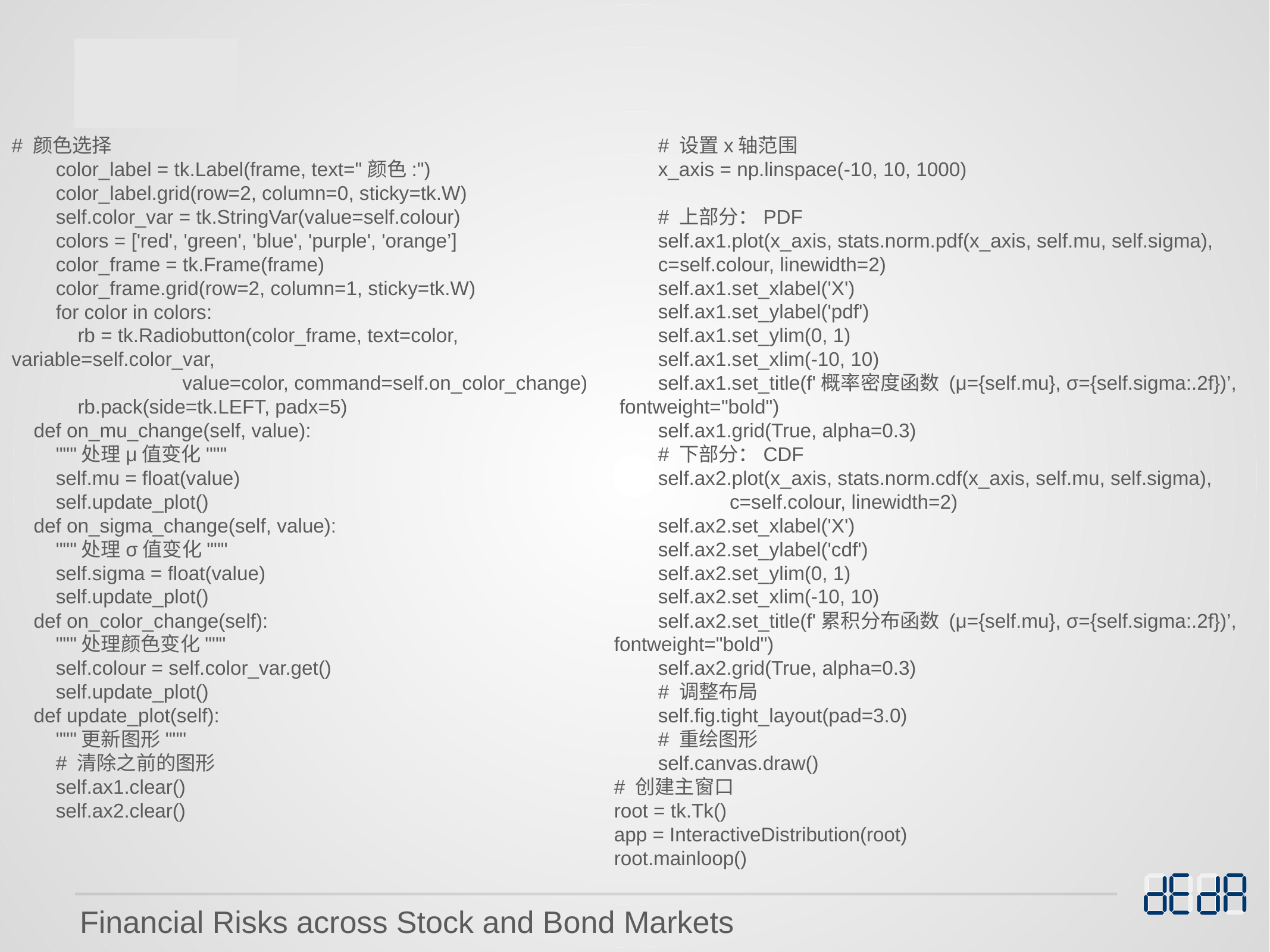

# 颜色选择
        color_label = tk.Label(frame, text="颜色:")
        color_label.grid(row=2, column=0, sticky=tk.W)
        self.color_var = tk.StringVar(value=self.colour)
        colors = ['red', 'green', 'blue', 'purple', 'orange’]
        color_frame = tk.Frame(frame)
        color_frame.grid(row=2, column=1, sticky=tk.W)
        for color in colors:
            rb = tk.Radiobutton(color_frame, text=color, variable=self.color_var,
                               value=color, command=self.on_color_change)
            rb.pack(side=tk.LEFT, padx=5)
    def on_mu_change(self, value):
        """处理μ值变化"""
        self.mu = float(value)
        self.update_plot()
    def on_sigma_change(self, value):
        """处理σ值变化"""
        self.sigma = float(value)
        self.update_plot()
    def on_color_change(self):
        """处理颜色变化"""
        self.colour = self.color_var.get()
        self.update_plot()
    def update_plot(self):
        """更新图形"""
        # 清除之前的图形
        self.ax1.clear()
        self.ax2.clear()

        # 设置x轴范围
        x_axis = np.linspace(-10, 10, 1000)

        # 上部分：PDF
        self.ax1.plot(x_axis, stats.norm.pdf(x_axis, self.mu, self.sigma),
        c=self.colour, linewidth=2)
        self.ax1.set_xlabel('X')
        self.ax1.set_ylabel('pdf')
        self.ax1.set_ylim(0, 1)
        self.ax1.set_xlim(-10, 10)
        self.ax1.set_title(f'概率密度函数 (μ={self.mu}, σ={self.sigma:.2f})’,
 fontweight="bold")
        self.ax1.grid(True, alpha=0.3)
        # 下部分：CDF
        self.ax2.plot(x_axis, stats.norm.cdf(x_axis, self.mu, self.sigma),
                     c=self.colour, linewidth=2)
        self.ax2.set_xlabel('X')
        self.ax2.set_ylabel('cdf')
        self.ax2.set_ylim(0, 1)
        self.ax2.set_xlim(-10, 10)
        self.ax2.set_title(f'累积分布函数 (μ={self.mu}, σ={self.sigma:.2f})’,
fontweight="bold")
        self.ax2.grid(True, alpha=0.3)
        # 调整布局
        self.fig.tight_layout(pad=3.0)
        # 重绘图形
        self.canvas.draw()
# 创建主窗口
root = tk.Tk()
app = InteractiveDistribution(root)
root.mainloop()